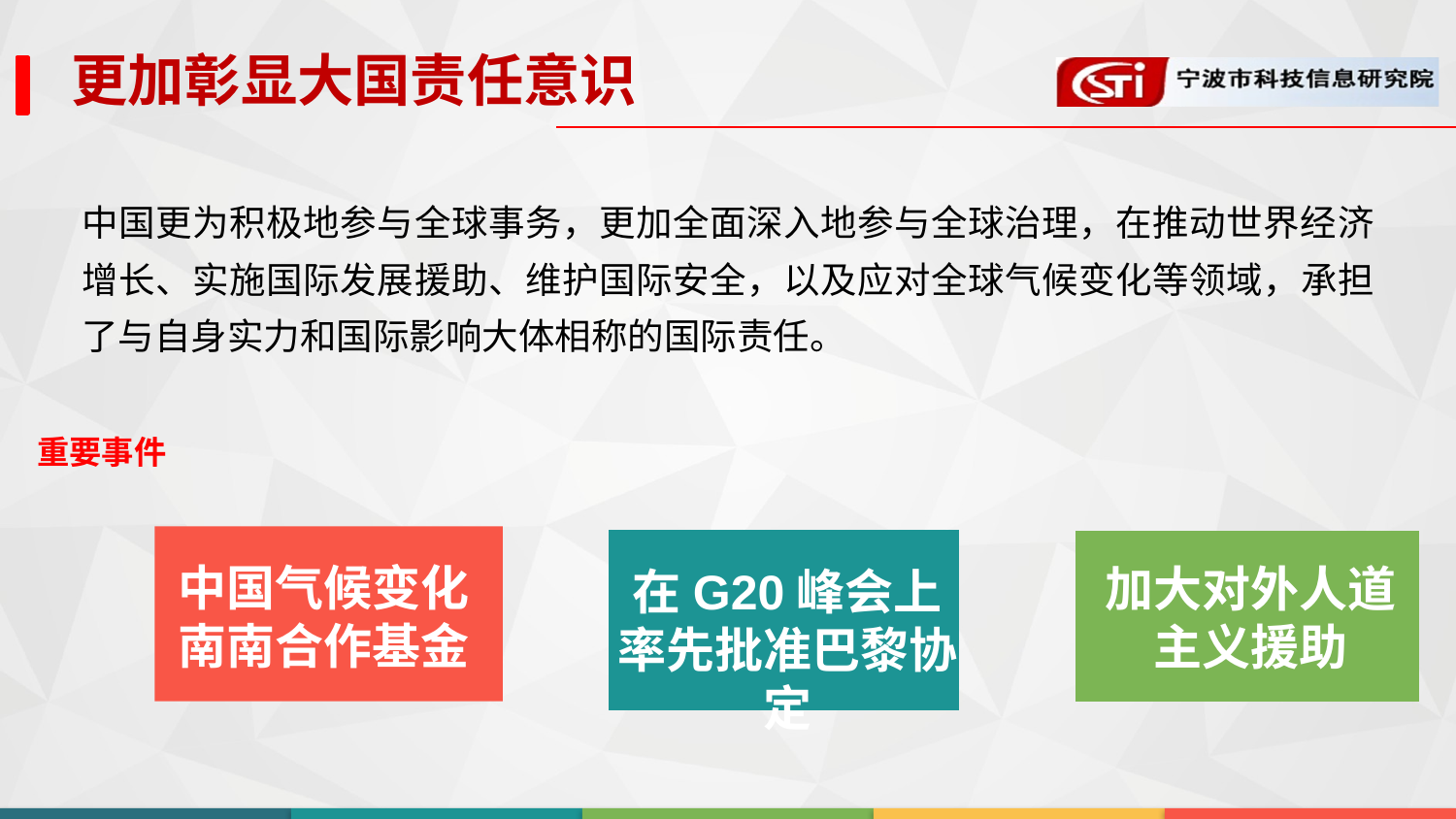

更加彰显大国责任意识

中国更为积极地参与全球事务，更加全面深入地参与全球治理，在推动世界经济增长、实施国际发展援助、维护国际安全，以及应对全球气候变化等领域，承担了与自身实力和国际影响大体相称的国际责任。
重要事件

中国气候变化南南合作基金
加大对外人道主义援助
在G20峰会上率先批准巴黎协定